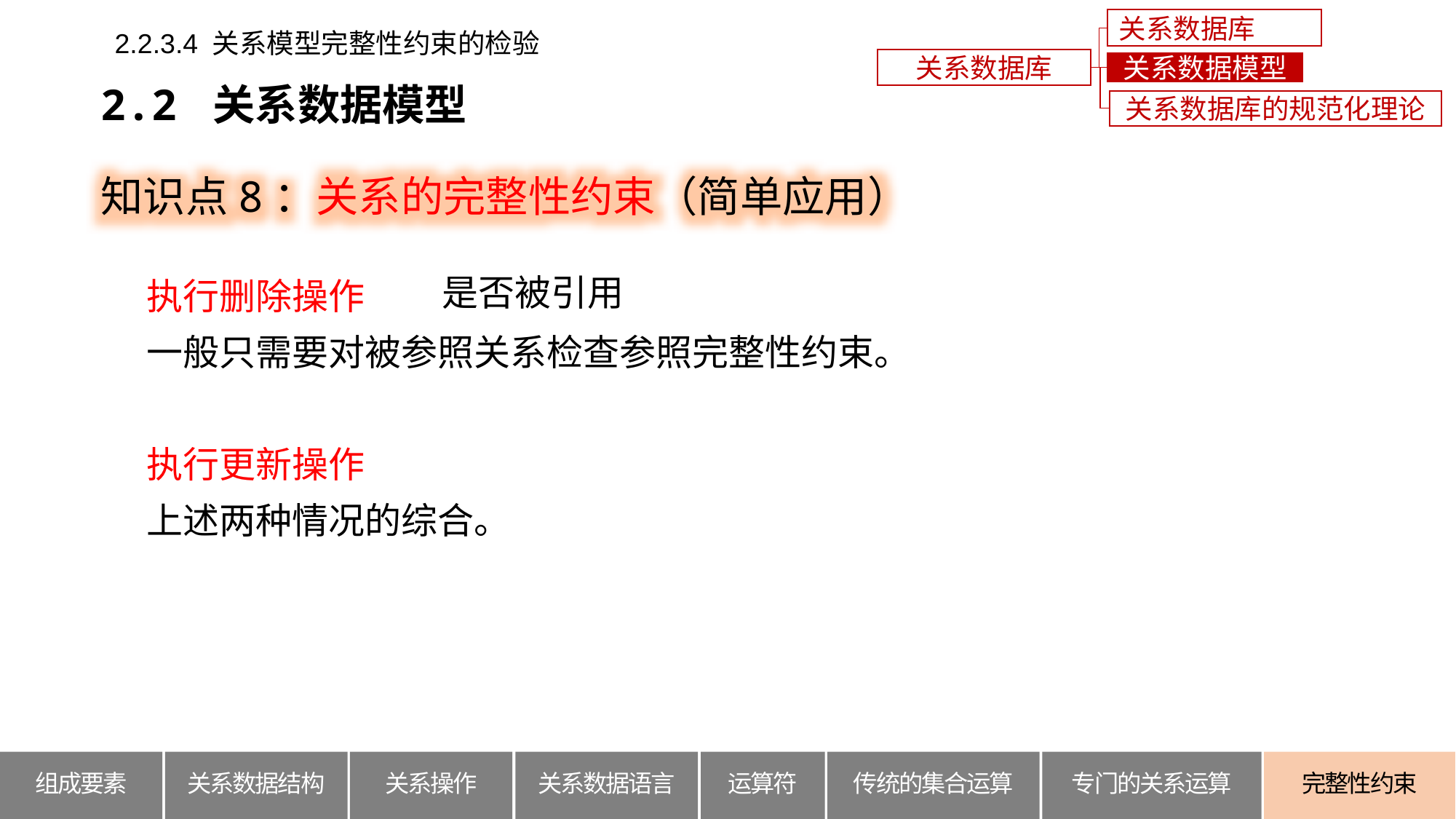

关系数据库概述
2.2.3.4 关系模型完整性约束的检验
关系数据库
关系数据模型
2.2 关系数据模型
关系数据库的规范化理论
知识点8：关系的完整性约束（简单应用）
执行删除操作
一般只需要对被参照关系检查参照完整性约束。

执行更新操作
上述两种情况的综合。
是否被引用
关系数据结构
组成要素
关系操作
关系数据语言
运算符
传统的集合运算
专门的关系运算
完整性约束